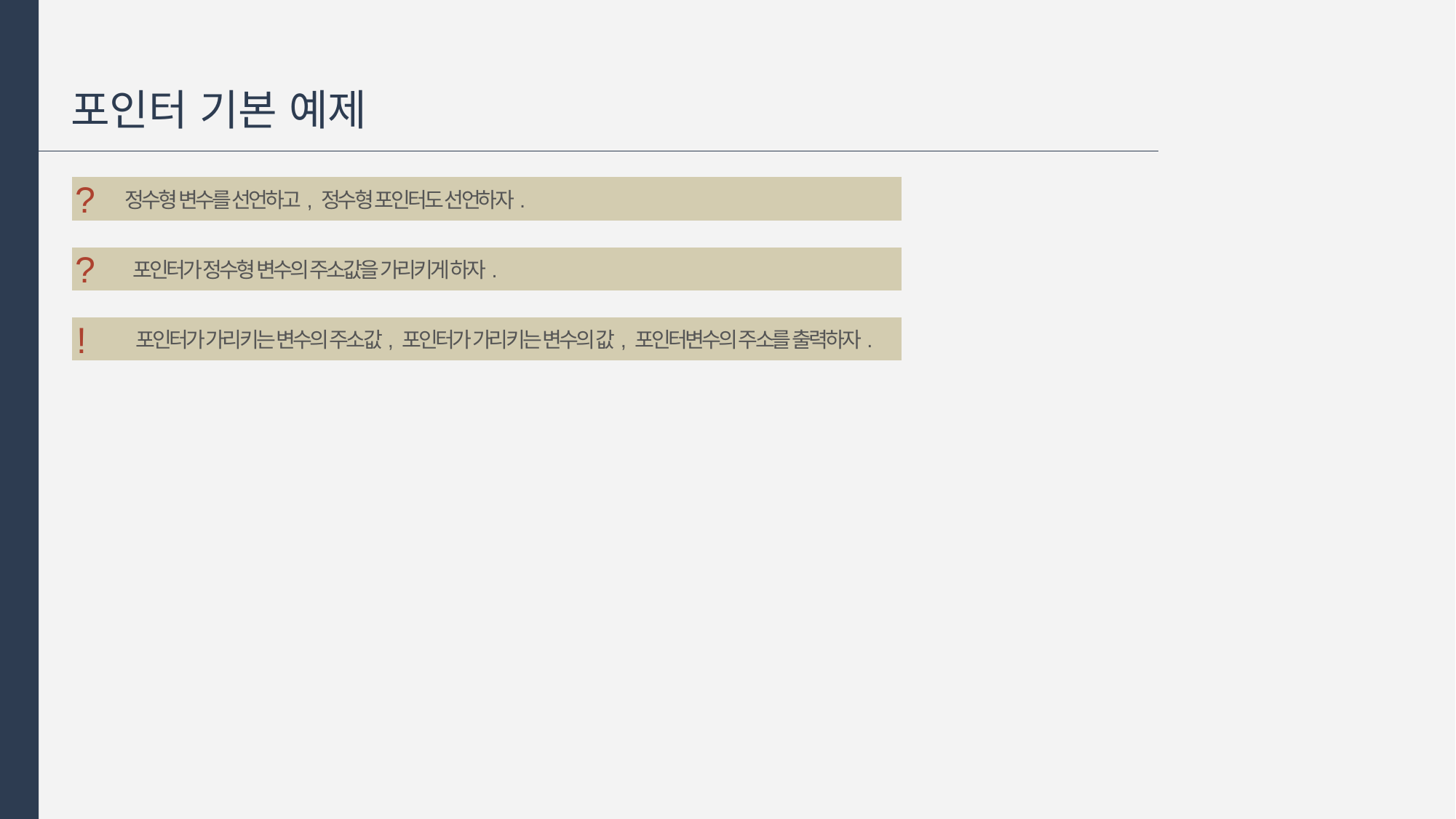

포인터 기본 예제
?

정수형 변수를 선언하고, 정수형 포인터도 선언하자.
?

포인터가 정수형 변수의 주소값을 가리키게 하자.
!

포인터가 가리키는 변수의 주소값, 포인터가 가리키는 변수의 값, 포인터변수의 주소를 출력하자.